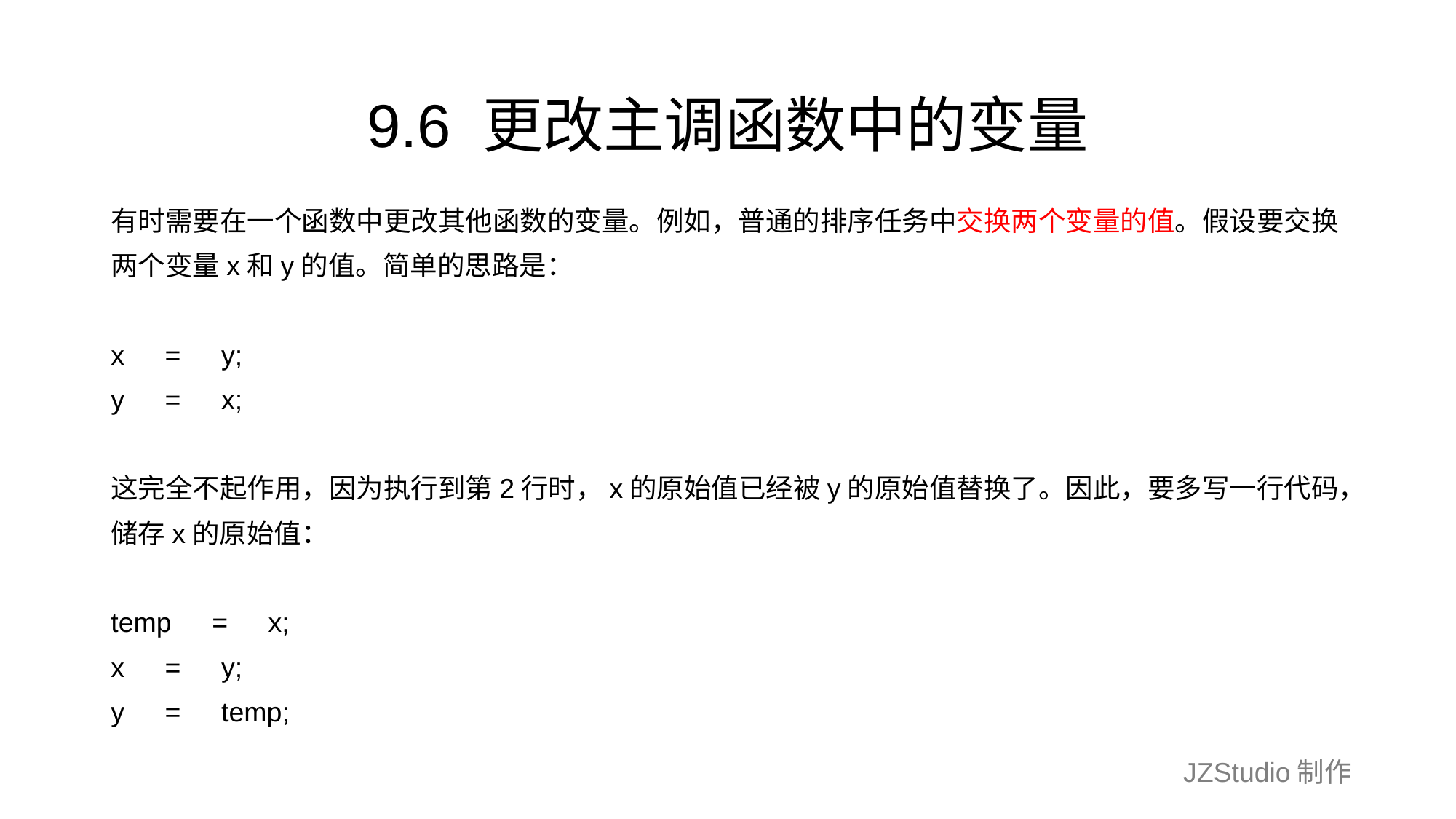

# 9.6 更改主调函数中的变量
有时需要在一个函数中更改其他函数的变量。例如，普通的排序任务中交换两个变量的值。假设要交换
两个变量x和y的值。简单的思路是：

x　=　y;
y　=　x;

这完全不起作用，因为执行到第2行时，x的原始值已经被y的原始值替换了。因此，要多写一行代码，
储存x的原始值：

temp　=　x;
x　=　y;
y　=　temp;